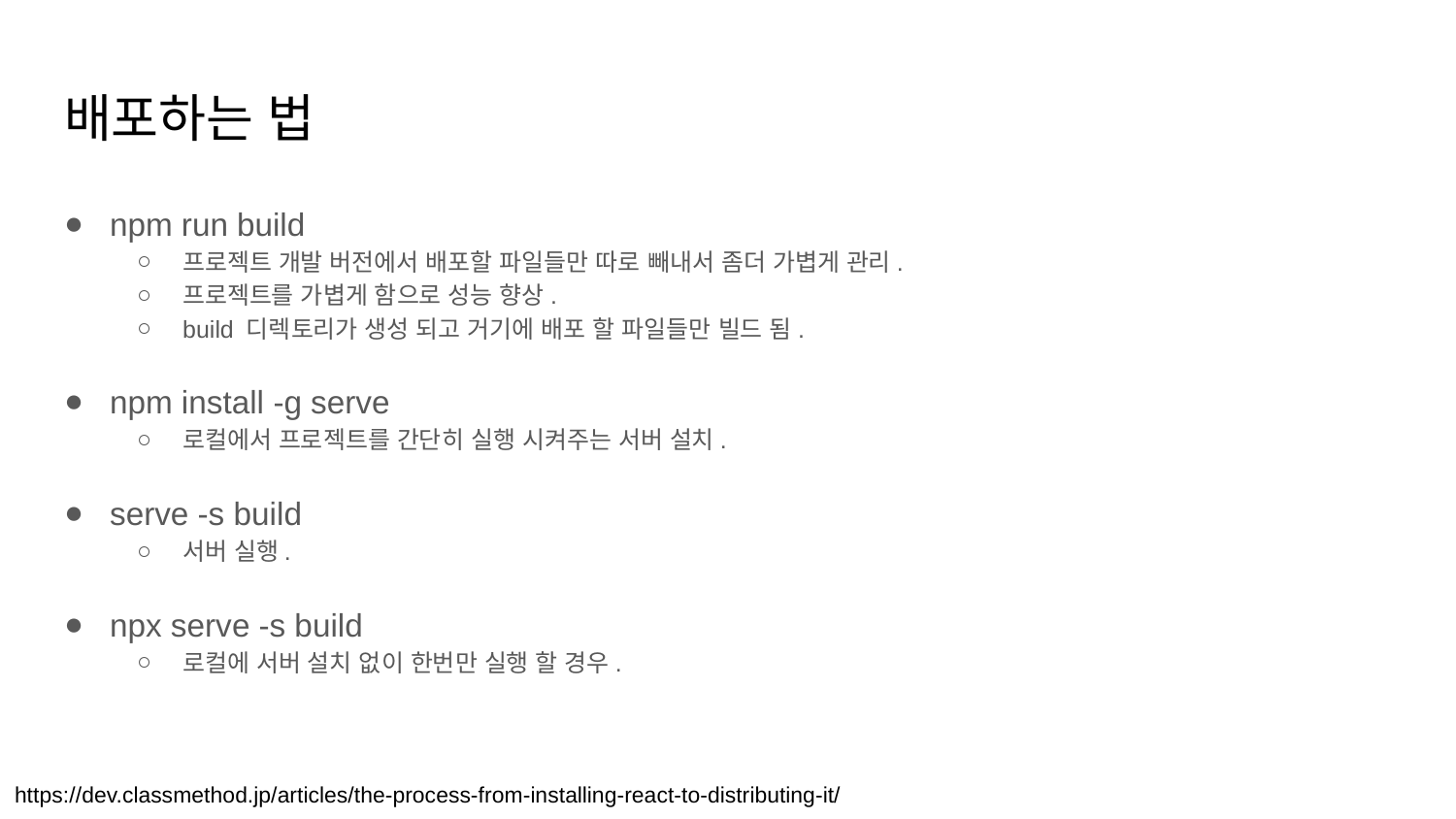

# 배포하는 법
npm run build
프로젝트 개발 버전에서 배포할 파일들만 따로 빼내서 좀더 가볍게 관리.
프로젝트를 가볍게 함으로 성능 향상.
build 디렉토리가 생성 되고 거기에 배포 할 파일들만 빌드 됨.

npm install -g serve
로컬에서 프로젝트를 간단히 실행 시켜주는 서버 설치.

serve -s build
서버 실행.

npx serve -s build
로컬에 서버 설치 없이 한번만 실행 할 경우.

https://dev.classmethod.jp/articles/the-process-from-installing-react-to-distributing-it/